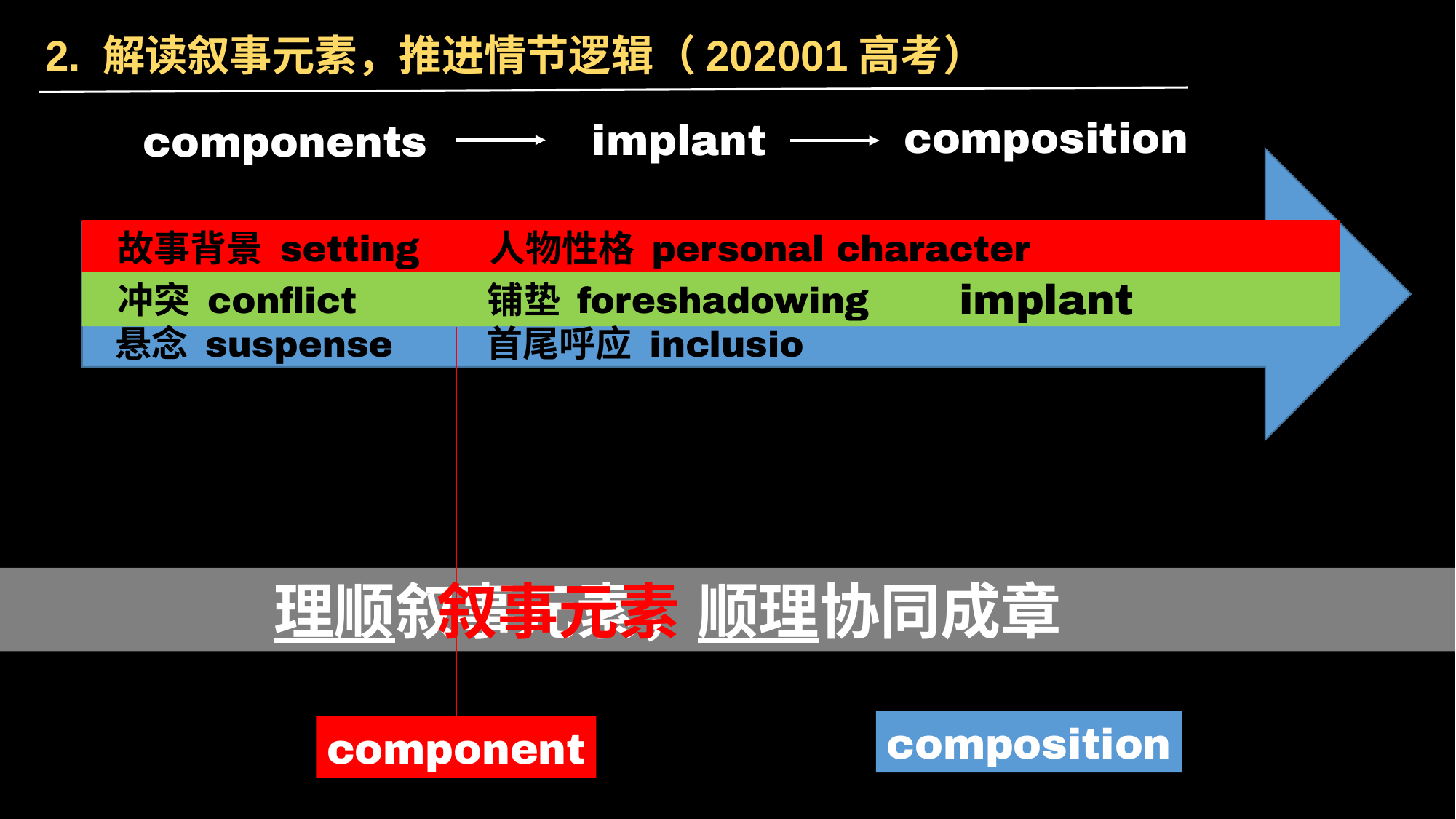

2. 解读叙事元素，推进情节逻辑（202001高考）
composition
implant
components

  故事背景 setting     人物性格 personal character
implant
  冲突 conflict          铺垫 foreshadowing
   悬念 suspense       首尾呼应 inclusio
                  理顺叙事元素，顺理协同成章
叙事元素
composition
component